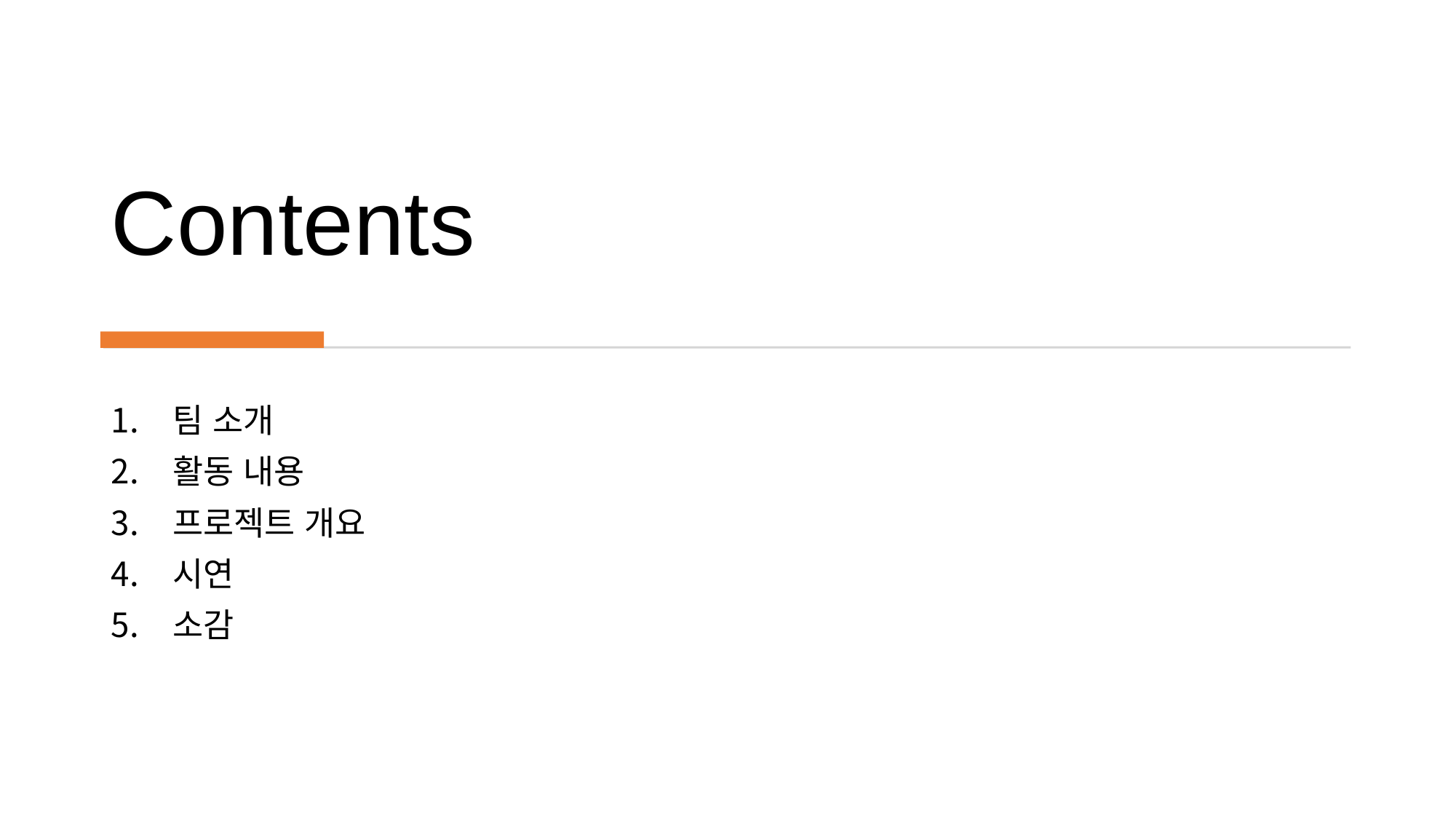

# Contents

팀 소개
활동 내용
프로젝트 개요
시연
소감